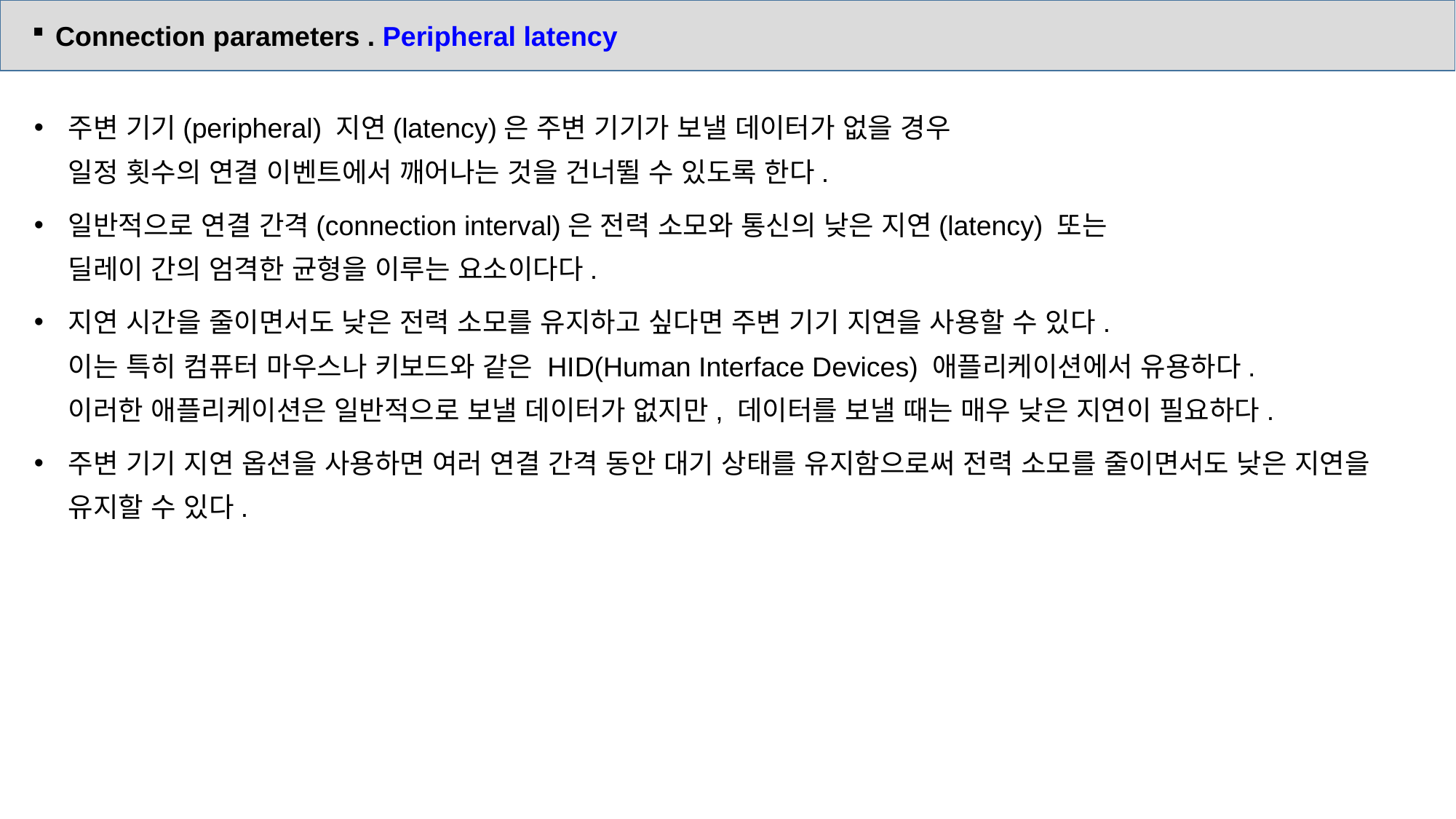

Connection parameters . Peripheral latency
주변 기기(peripheral) 지연(latency)은 주변 기기가 보낼 데이터가 없을 경우
일정 횟수의 연결 이벤트에서 깨어나는 것을 건너뛸 수 있도록 한다.
일반적으로 연결 간격(connection interval)은 전력 소모와 통신의 낮은 지연(latency) 또는
딜레이 간의 엄격한 균형을 이루는 요소이다다.
지연 시간을 줄이면서도 낮은 전력 소모를 유지하고 싶다면 주변 기기 지연을 사용할 수 있다.
이는 특히 컴퓨터 마우스나 키보드와 같은 HID(Human Interface Devices) 애플리케이션에서 유용하다.
이러한 애플리케이션은 일반적으로 보낼 데이터가 없지만, 데이터를 보낼 때는 매우 낮은 지연이 필요하다.
주변 기기 지연 옵션을 사용하면 여러 연결 간격 동안 대기 상태를 유지함으로써 전력 소모를 줄이면서도 낮은 지연을 유지할 수 있다.